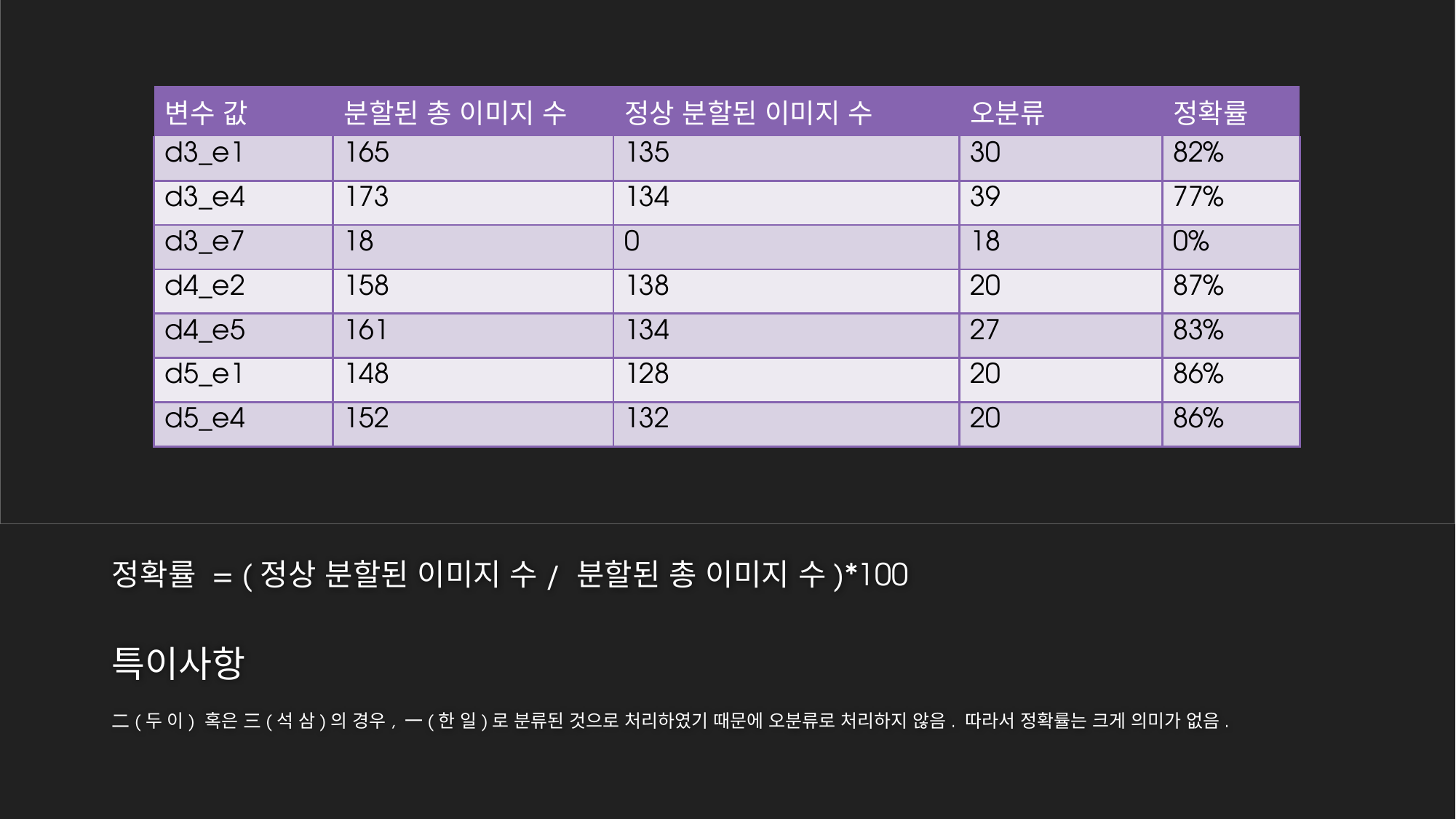

| 변수 값 | 분할된 총 이미지 수 | 정상 분할된 이미지 수 | 오분류 | 정확률 |
| --- | --- | --- | --- | --- |
| d3\_e1 | 165 | 135 | 30 | 82% |
| d3\_e4 | 173 | 134 | 39 | 77% |
| d3\_e7 | 18 | 0 | 18 | 0% |
| d4\_e2 | 158 | 138 | 20 | 87% |
| d4\_e5 | 161 | 134 | 27 | 83% |
| d5\_e1 | 148 | 128 | 20 | 86% |
| d5\_e4 | 152 | 132 | 20 | 86% |
# 정확률 = (정상 분할된 이미지 수/ 분할된 총 이미지 수)*100
특이사항
二(두 이) 혹은 三(석 삼)의 경우, 一(한 일)로 분류된 것으로 처리하였기 때문에 오분류로 처리하지 않음. 따라서 정확률는 크게 의미가 없음.